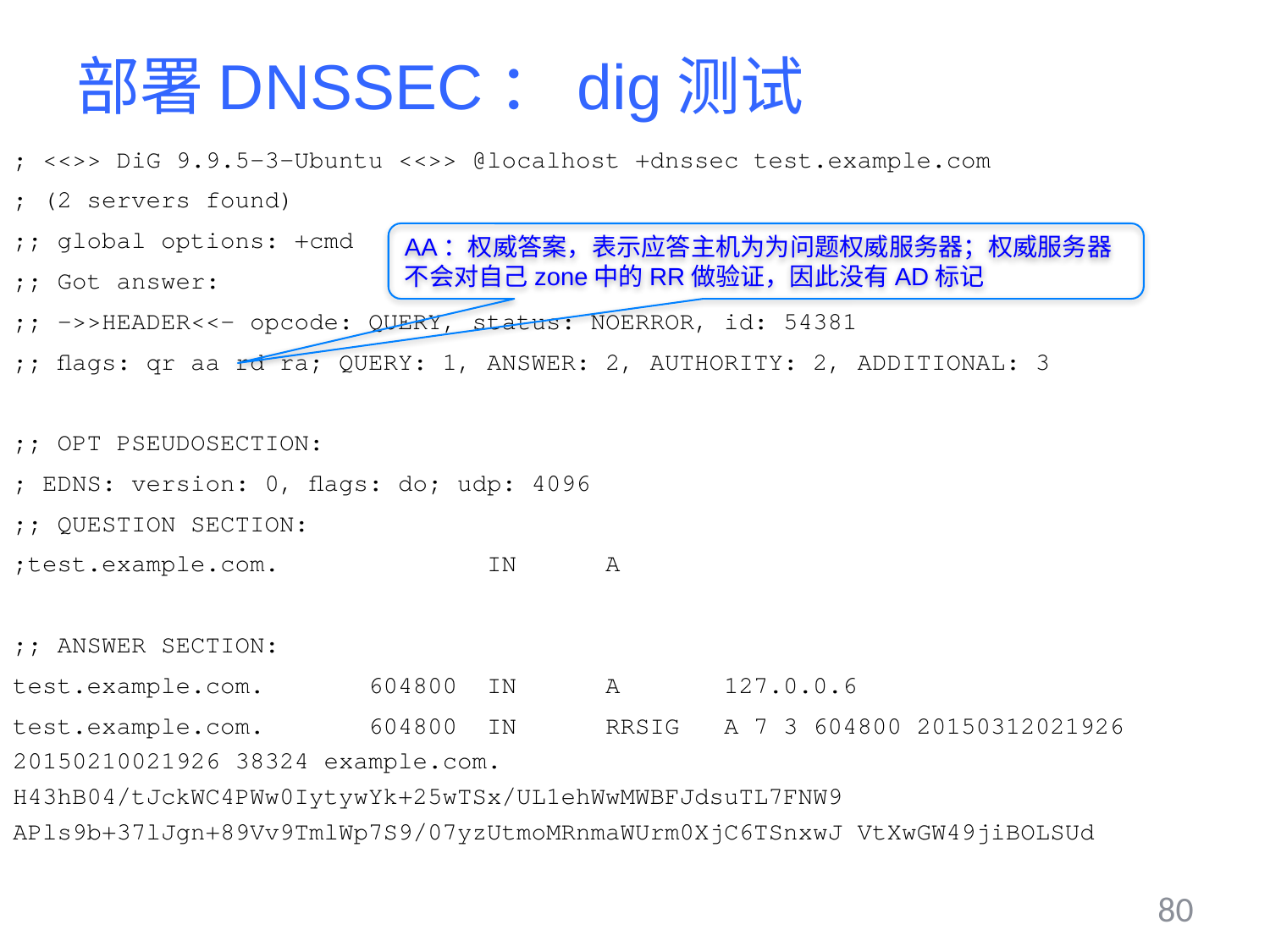

# 部署DNSSEC：dig测试
; <<>> DiG 9.9.5-3-Ubuntu <<>> @localhost +dnssec test.example.com
; (2 servers found)
;; global options: +cmd
;; Got answer:
;; ->>HEADER<<- opcode: QUERY, status: NOERROR, id: 54381
;; flags: qr aa rd ra; QUERY: 1, ANSWER: 2, AUTHORITY: 2, ADDITIONAL: 3

;; OPT PSEUDOSECTION:
; EDNS: version: 0, flags: do; udp: 4096
;; QUESTION SECTION:
;test.example.com.              IN      A

;; ANSWER SECTION:
test.example.com.       604800  IN      A       127.0.0.6
test.example.com.       604800  IN      RRSIG   A 7 3 604800 20150312021926 20150210021926 38324 example.com. H43hB04/tJckWC4PWw0IytywYk+25wTSx/UL1ehWwMWBFJdsuTL7FNW9 APls9b+37lJgn+89Vv9TmlWp7S9/07yzUtmoMRnmaWUrm0XjC6TSnxwJ VtXwGW49jiBOLSUd
AA：权威答案，表示应答主机为为问题权威服务器；权威服务器不会对自己zone中的RR做验证，因此没有AD标记
80